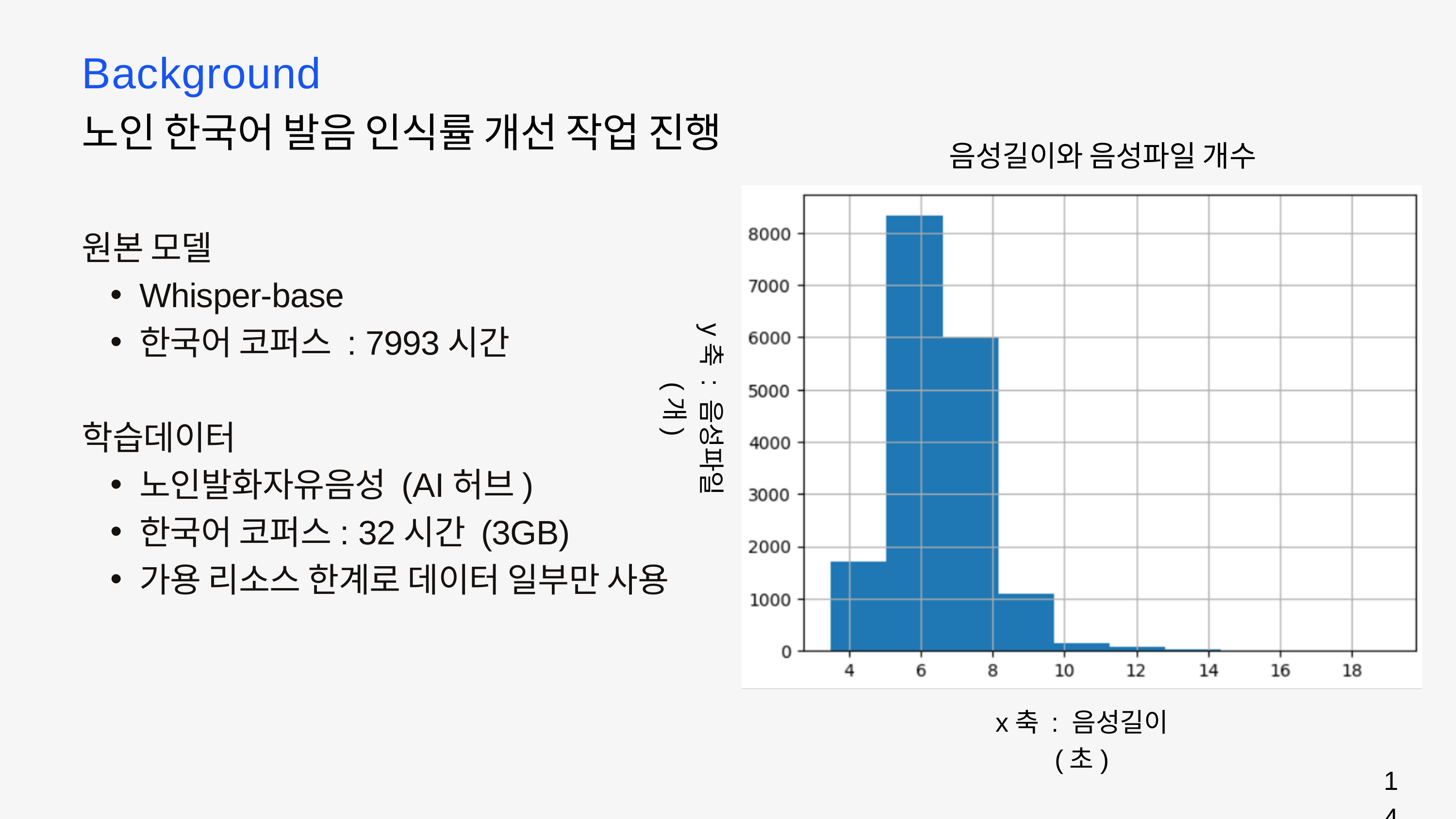

Background
노인 한국어 발음 인식률 개선 작업 진행
음성길이와 음성파일 개수

원본 모델
Whisper-base
한국어 코퍼스 : 7993시간

학습데이터
노인발화자유음성 (AI허브)
한국어 코퍼스: 32시간 (3GB)
가용 리소스 한계로 데이터 일부만 사용
y축 : 음성파일 (개)
x축 : 음성길이 (초)
14